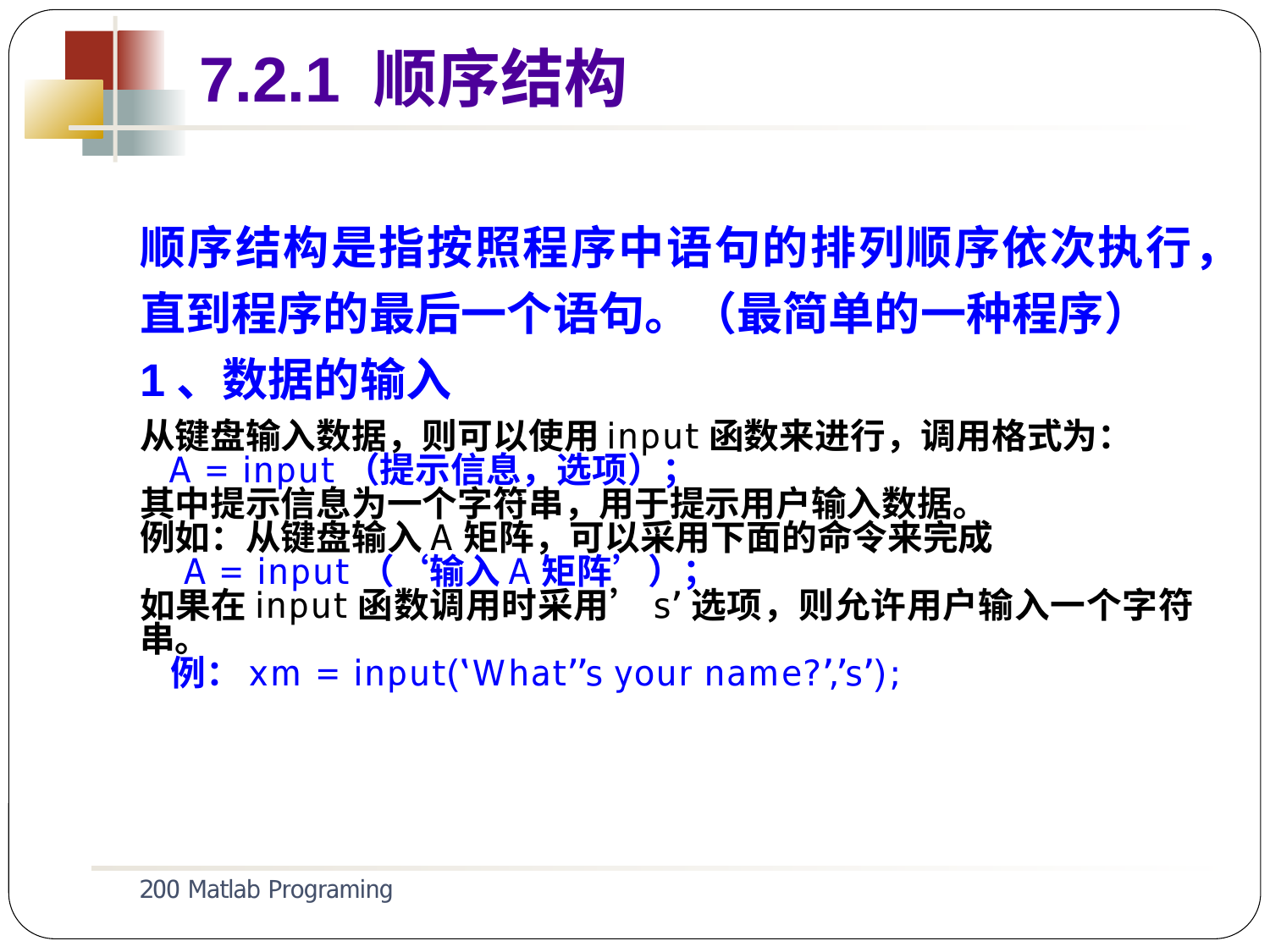

顺序结构是指按照程序中语句的排列顺序依次执行，直到程序的最后一个语句。（最简单的一种程序）
1、数据的输入
从键盘输入数据，则可以使用input函数来进行，调用格式为：
   A = input（提示信息，选项）；
其中提示信息为一个字符串，用于提示用户输入数据。
例如：从键盘输入A矩阵，可以采用下面的命令来完成
     A = input（‘输入A矩阵’）；
如果在input函数调用时采用’s’选项，则允许用户输入一个字符串。
   例：xm = input(‘What’’s your name?’,’s’);
7.2.1 顺序结构
200 Matlab Programing